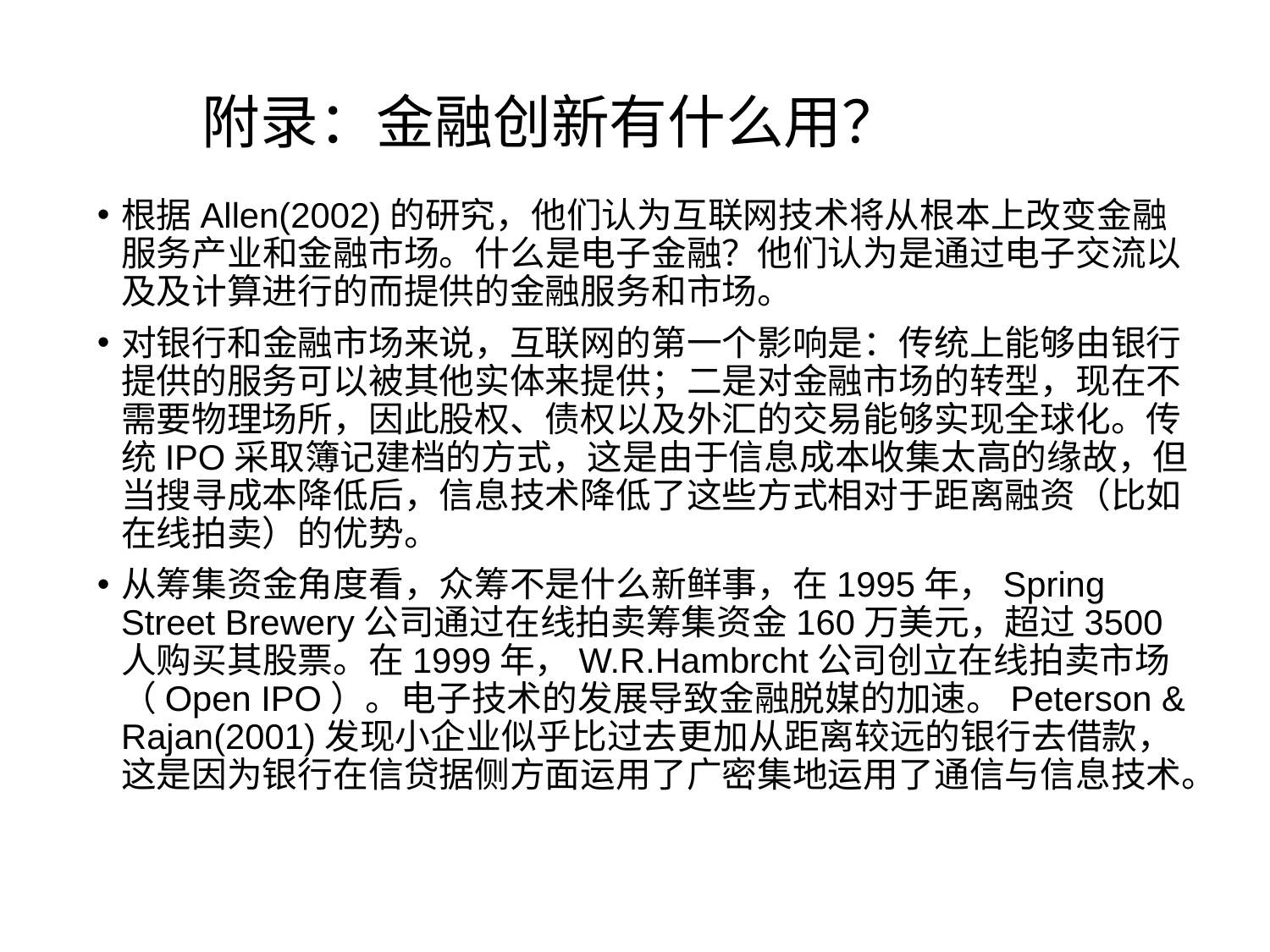

# 附录：金融创新有什么用？
根据Allen(2002)的研究，他们认为互联网技术将从根本上改变金融服务产业和金融市场。什么是电子金融？他们认为是通过电子交流以及及计算进行的而提供的金融服务和市场。
对银行和金融市场来说，互联网的第一个影响是：传统上能够由银行提供的服务可以被其他实体来提供；二是对金融市场的转型，现在不需要物理场所，因此股权、债权以及外汇的交易能够实现全球化。传统IPO采取簿记建档的方式，这是由于信息成本收集太高的缘故，但当搜寻成本降低后，信息技术降低了这些方式相对于距离融资（比如在线拍卖）的优势。
从筹集资金角度看，众筹不是什么新鲜事，在1995年，Spring Street Brewery公司通过在线拍卖筹集资金160万美元，超过3500人购买其股票。在1999年，W.R.Hambrcht公司创立在线拍卖市场（Open IPO）。电子技术的发展导致金融脱媒的加速。Peterson & Rajan(2001)发现小企业似乎比过去更加从距离较远的银行去借款，这是因为银行在信贷据侧方面运用了广密集地运用了通信与信息技术。